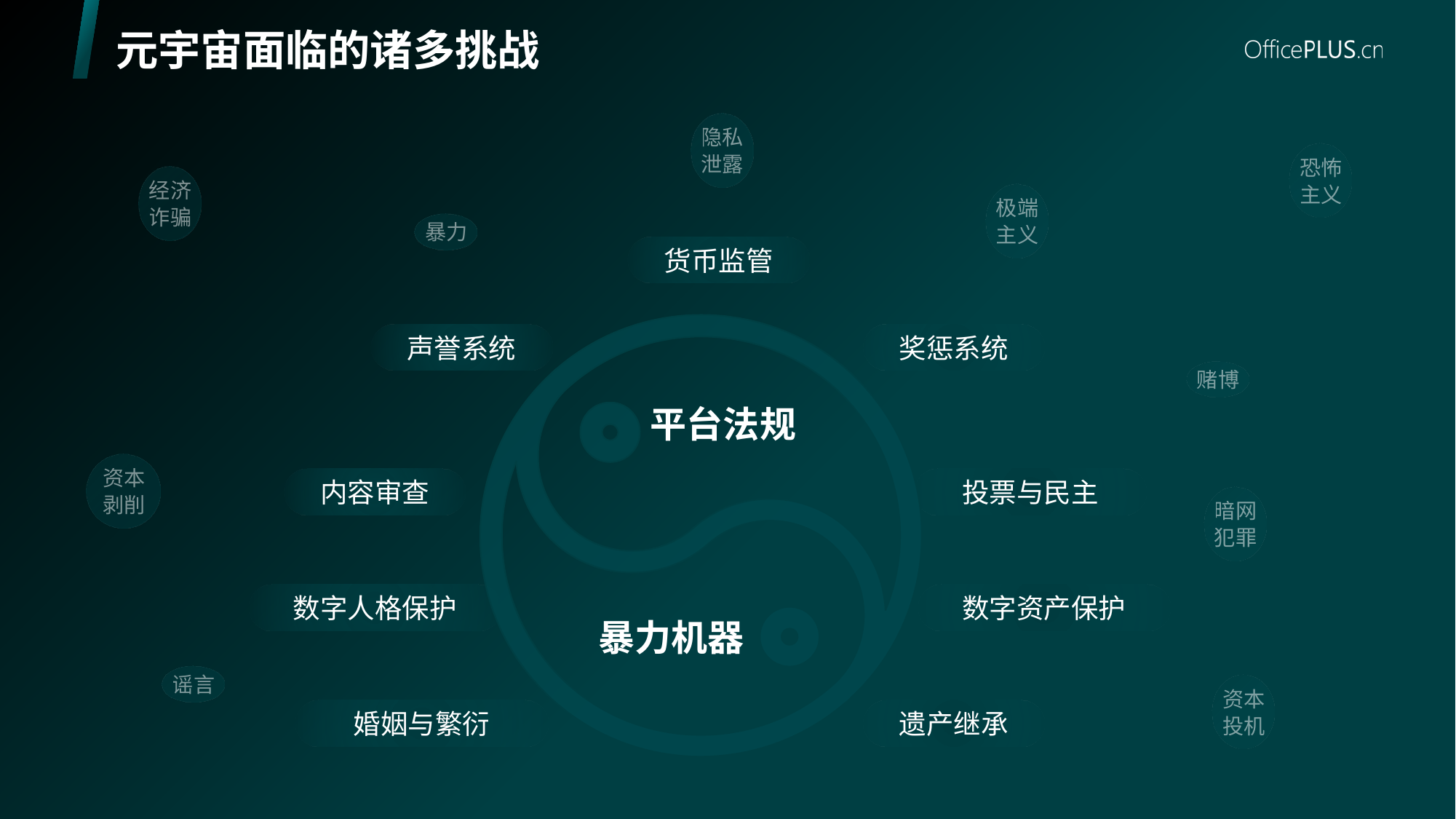

# 元宇宙面临的诸多挑战
隐私
泄露
恐怖
主义
经济
诈骗
极端
主义
暴力
货币监管

声誉系统
奖惩系统
赌博
平台法规
资本
剥削
内容审查
投票与民主
暗网
犯罪
数字人格保护
数字资产保护
暴力机器
谣言
资本
投机
婚姻与繁衍
遗产继承